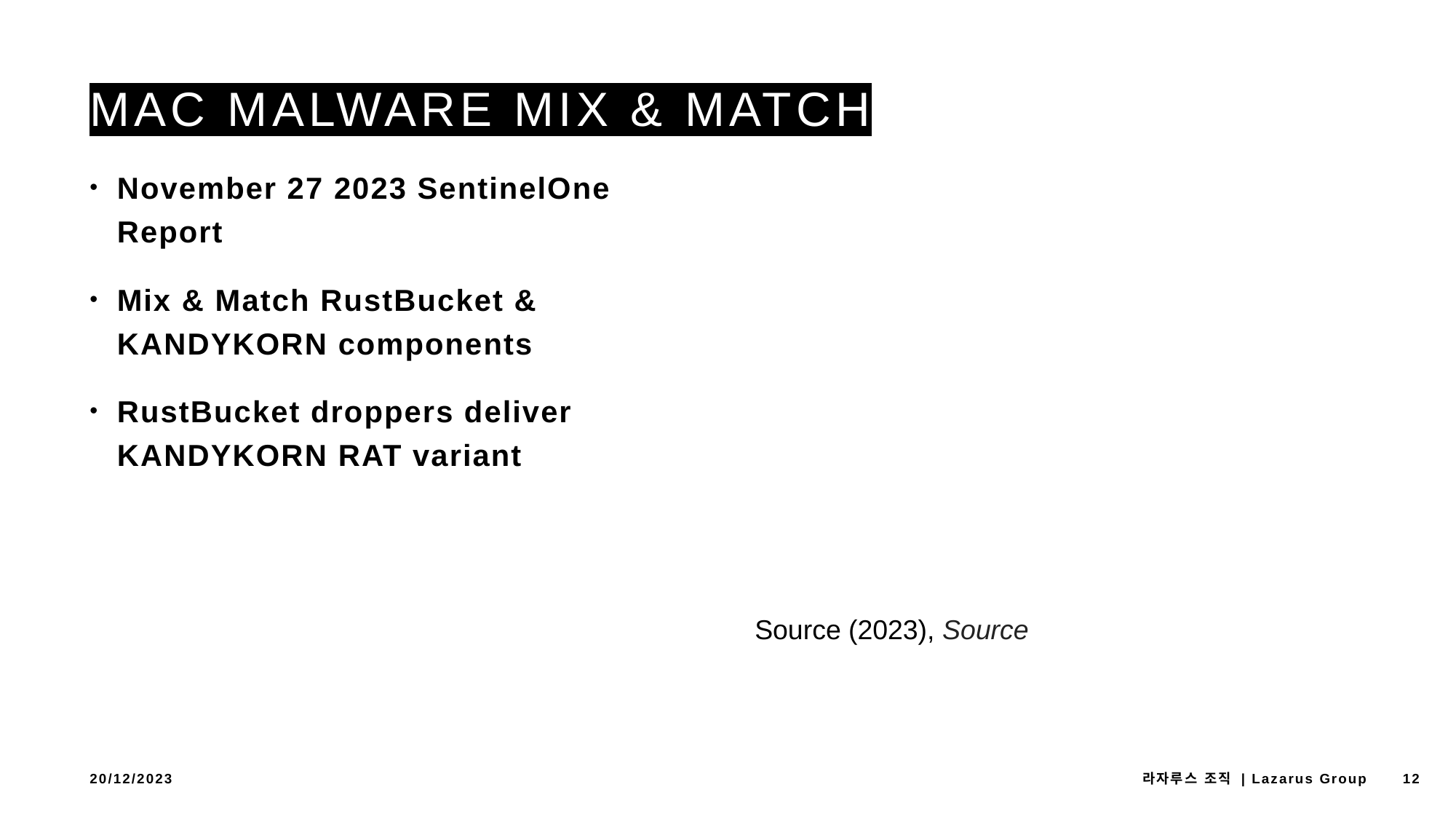

# MAC Malware Mix & MATCH
November 27 2023 SentinelOne Report
Mix & Match RustBucket & KANDYKORN components
RustBucket droppers deliver KANDYKORN RAT variant

Source (2023), Source

20/12/2023
라자루스 조직 | Lazarus Group
12